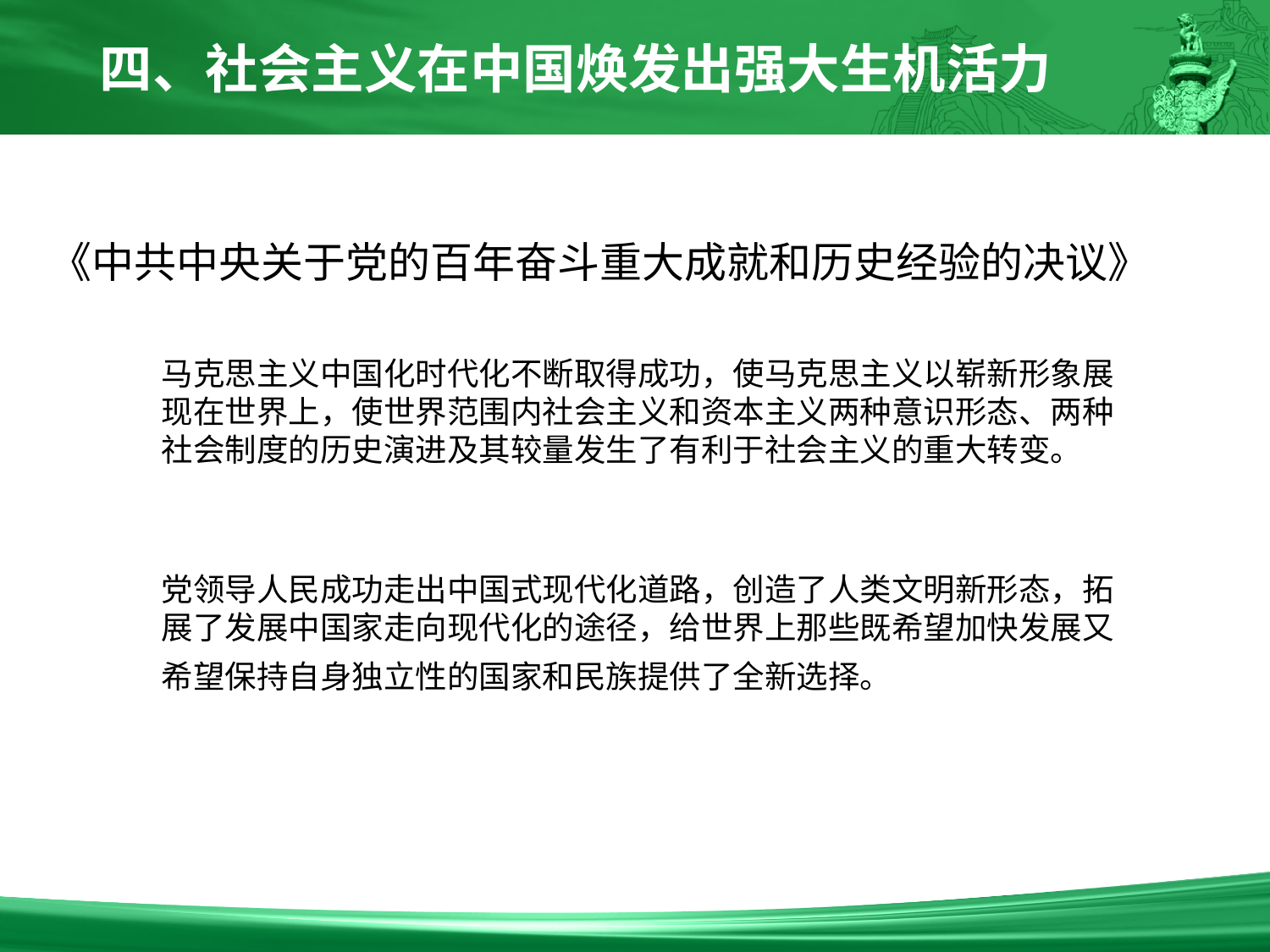

四、社会主义在中国焕发出强大生机活力
《中共中央关于党的百年奋斗重大成就和历史经验的决议》
马克思主义中国化时代化不断取得成功，使马克思主义以崭新形象展现在世界上，使世界范围内社会主义和资本主义两种意识形态、两种社会制度的历史演进及其较量发生了有利于社会主义的重大转变。

党领导人民成功走出中国式现代化道路，创造了人类文明新形态，拓展了发展中国家走向现代化的途径，给世界上那些既希望加快发展又希望保持自身独立性的国家和民族提供了全新选择。。